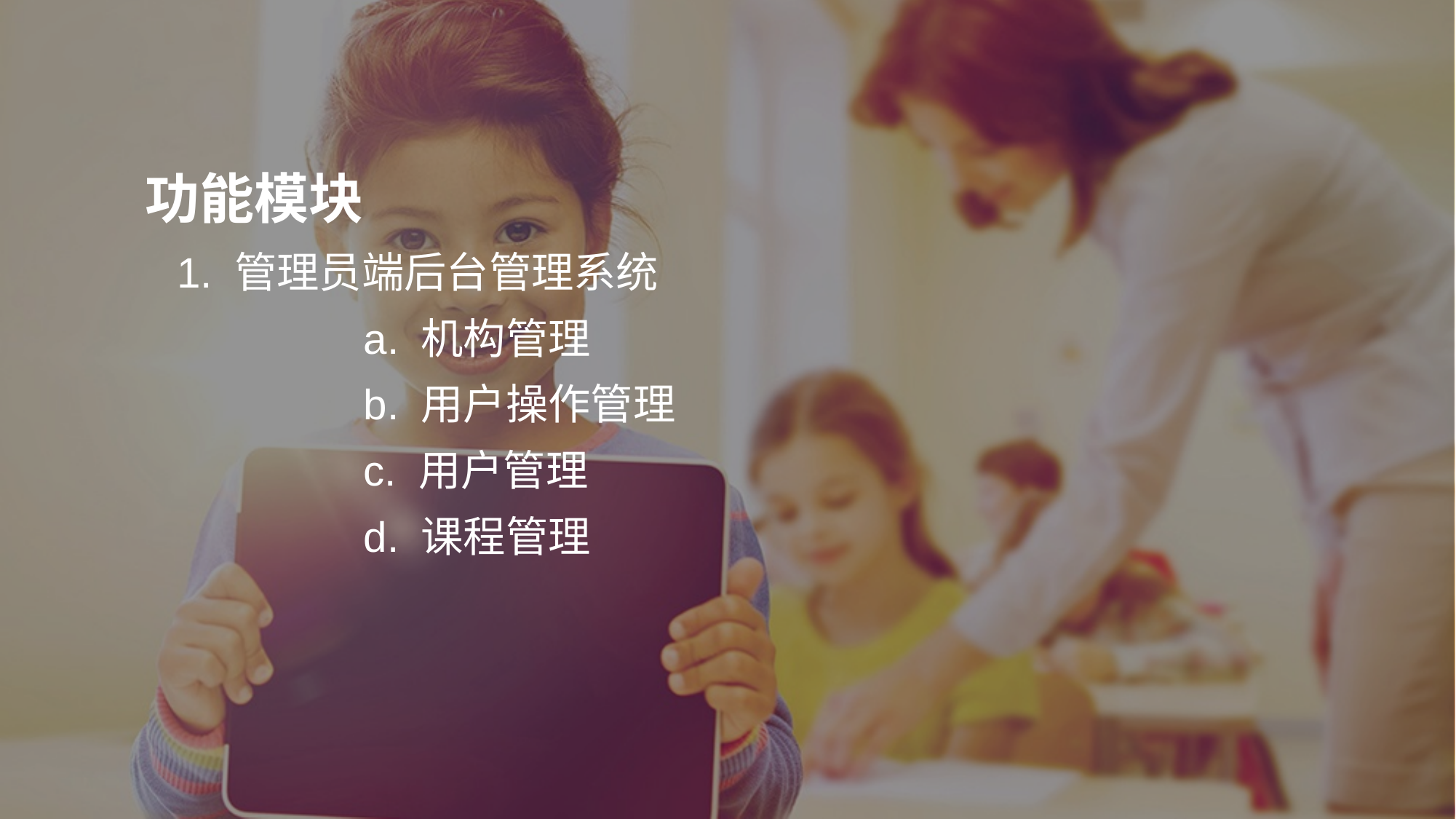

功能模块
	1. 管理员端后台管理系统
			a. 机构管理
			b. 用户操作管理
			c. 用户管理
			d. 课程管理